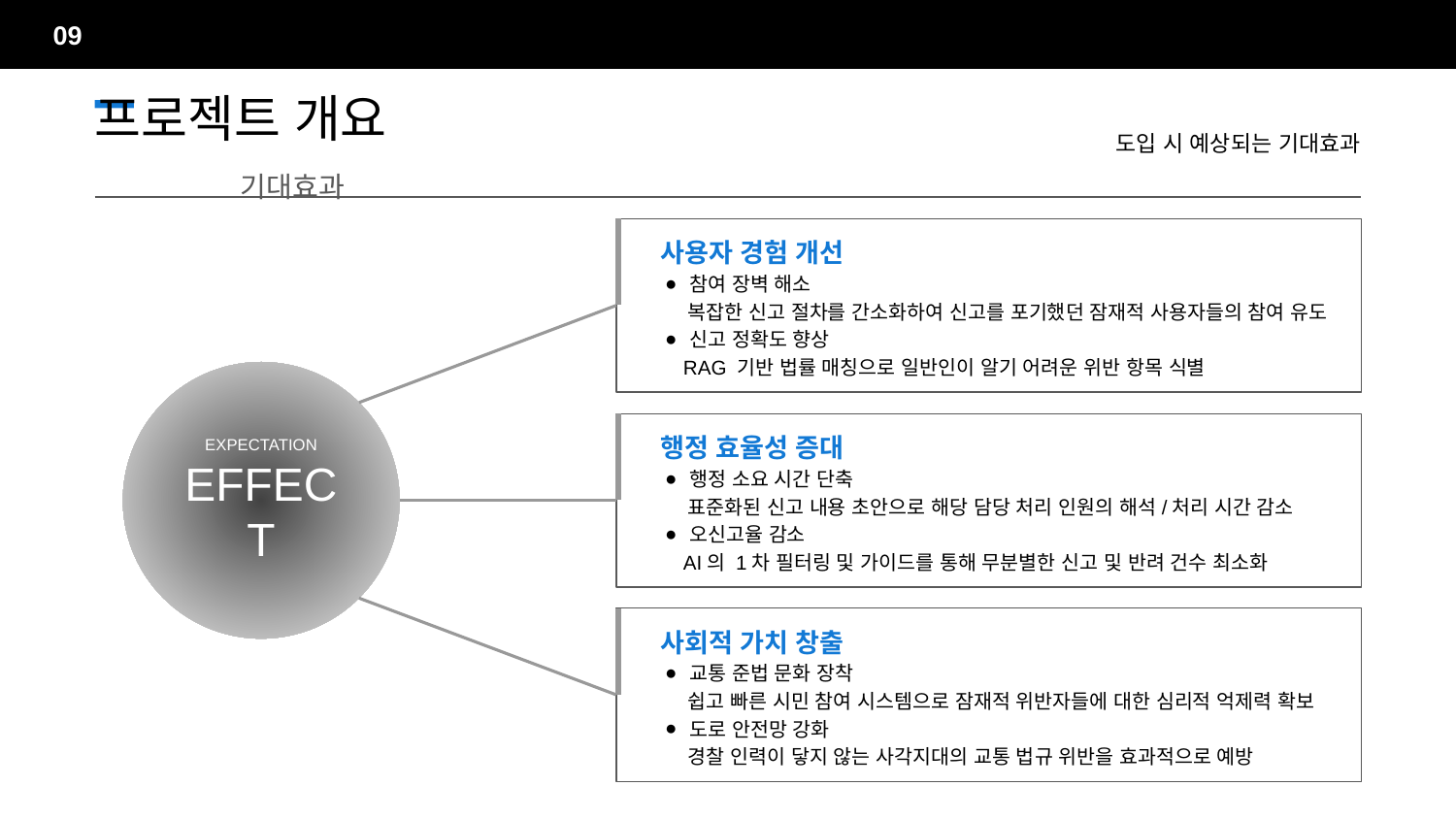

09

도입 시 예상되는 기대효과
프로젝트 개요		기대효과
사용자 경험 개선
참여 장벽 해소
    복잡한 신고 절차를 간소화하여 신고를 포기했던 잠재적 사용자들의 참여 유도
신고 정확도 향상
    RAG 기반 법률 매칭으로 일반인이 알기 어려운 위반 항목 식별
EXPECTATION
EFFECT
행정 효율성 증대
행정 소요 시간 단축
    표준화된 신고 내용 초안으로 해당 담당 처리 인원의 해석/처리 시간 감소
오신고율 감소
    AI의 1차 필터링 및 가이드를 통해 무분별한 신고 및 반려 건수 최소화
사회적 가치 창출
교통 준법 문화 장착
    쉽고 빠른 시민 참여 시스템으로 잠재적 위반자들에 대한 심리적 억제력 확보
도로 안전망 강화
    경찰 인력이 닿지 않는 사각지대의 교통 법규 위반을 효과적으로 예방